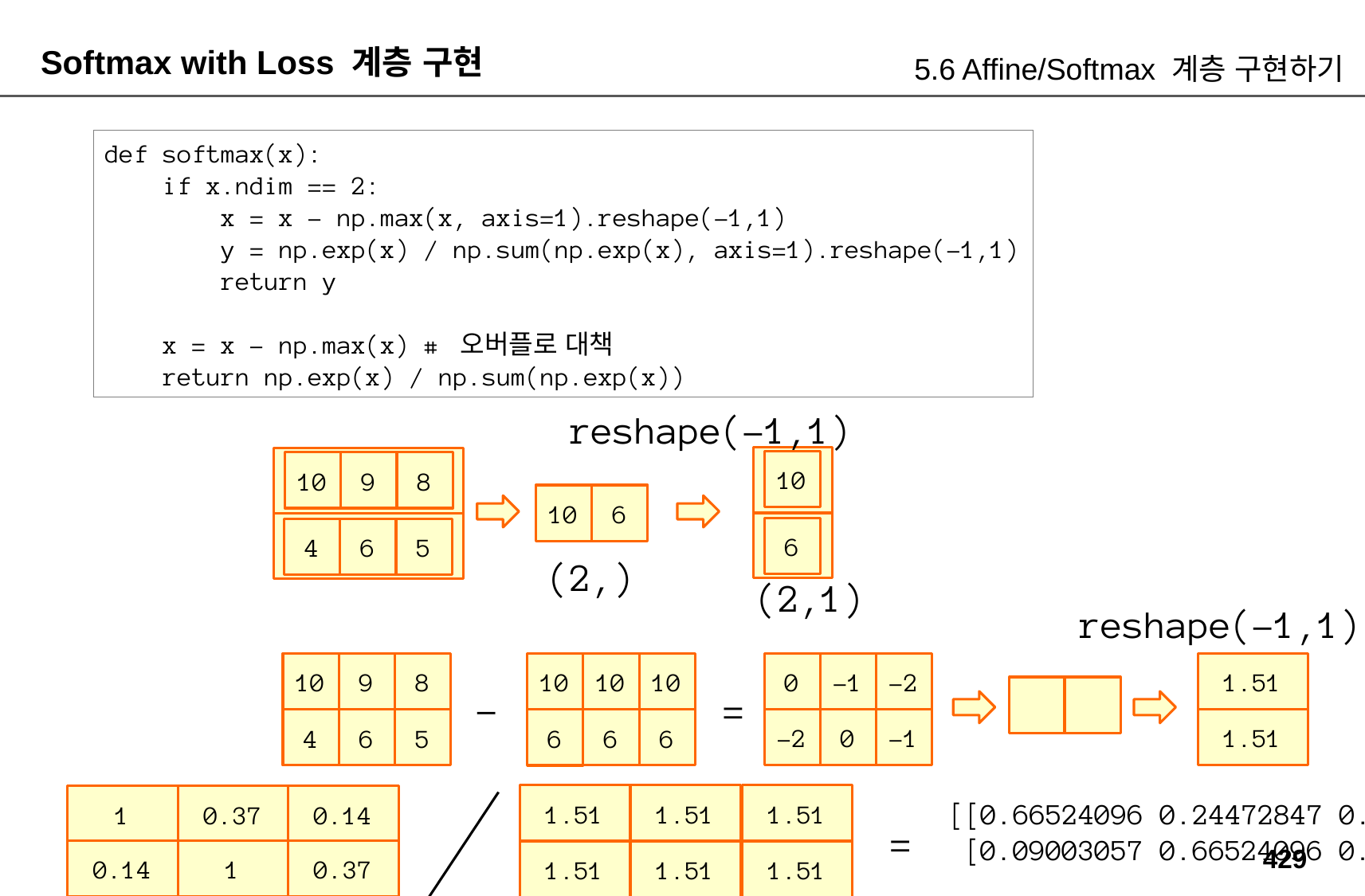

Softmax with Loss 계층 구현
5.6 Affine/Softmax 계층 구현하기
def softmax(x):
    if x.ndim == 2:
        x = x - np.max(x, axis=1).reshape(-1,1)
        y = np.exp(x) / np.sum(np.exp(x), axis=1).reshape(-1,1)
        return y

    x = x - np.max(x) # 오버플로 대책
    return np.exp(x) / np.sum(np.exp(x))
reshape(-1,1)

10
8
9
10
10
6

6
5
6
4
(2,)
(2,1)
reshape(-1,1)
0
-1
-2
1.51
10
10
8
10
9
10

-
=

-2
0
-1
1.51
6
5
6
6
4
6
1.51
1.51
1.51
0.14
0.37
1
[[0.66524096 0.24472847 0.09003057]
 [0.09003057 0.66524096 0.24472847]]
=
0.14
1
0.37
1.51
1.51
1.51